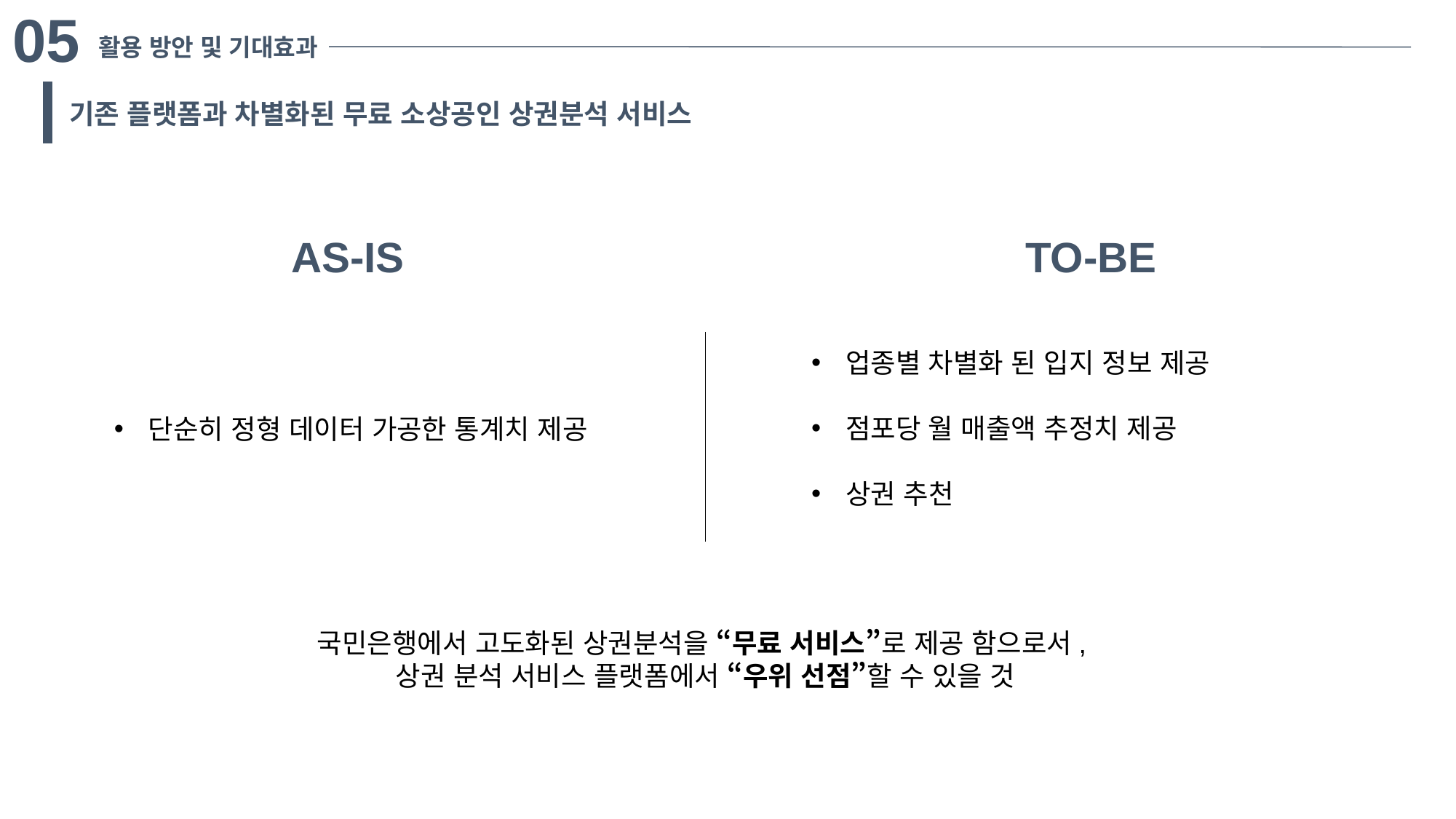

05
활용 방안 및 기대효과

기존 플랫폼과 차별화된 무료 소상공인 상권분석 서비스
AS-IS
TO-BE
업종별 차별화 된 입지 정보 제공
점포당 월 매출액 추정치 제공
상권 추천
단순히 정형 데이터 가공한 통계치 제공
국민은행에서 고도화된 상권분석을 “무료 서비스”로 제공 함으로서,
상권 분석 서비스 플랫폼에서 “우위 선점”할 수 있을 것